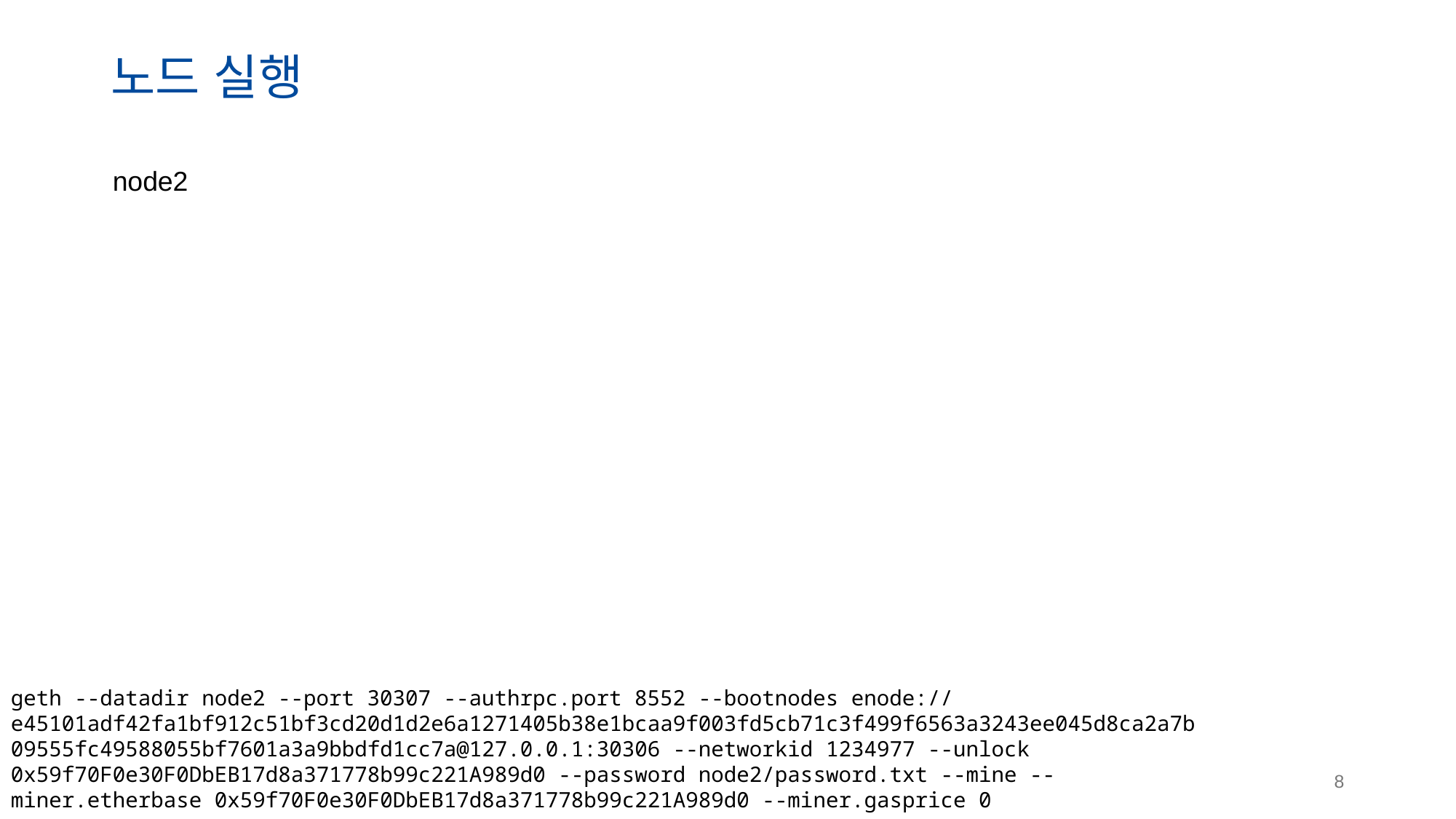

# 노드 실행
node2
geth --datadir node2 --port 30307 --authrpc.port 8552 --bootnodes enode://e45101adf42fa1bf912c51bf3cd20d1d2e6a1271405b38e1bcaa9f003fd5cb71c3f499f6563a3243ee045d8ca2a7b09555fc49588055bf7601a3a9bbdfd1cc7a@127.0.0.1:30306 --networkid 1234977 --unlock 0x59f70F0e30F0DbEB17d8a371778b99c221A989d0 --password node2/password.txt --mine --miner.etherbase 0x59f70F0e30F0DbEB17d8a371778b99c221A989d0 --miner.gasprice 0
8
geth --datadir node2 --port 30307 --authrpc.port 8552 --bootnodes enode://e45101adf42fa1bf912c51bf3cd20d1d2e6a1271405b38e1bcaa9f003fd5cb71c3f499f6563a3243ee045d8ca2a7b09555fc49588055bf7601a3a9bbdfd1cc7a@127.0.0.1:30306 --networkid 1234977 --mine --miner.etherbase 0x59f70F0e30F0DbEB17d8a371778b99c221A989d0 --miner.gasprice 0 --http --http.addr 0.0.0.0 --http.api eth,net,web3 --http.corsdomain '*' --http.port 8546